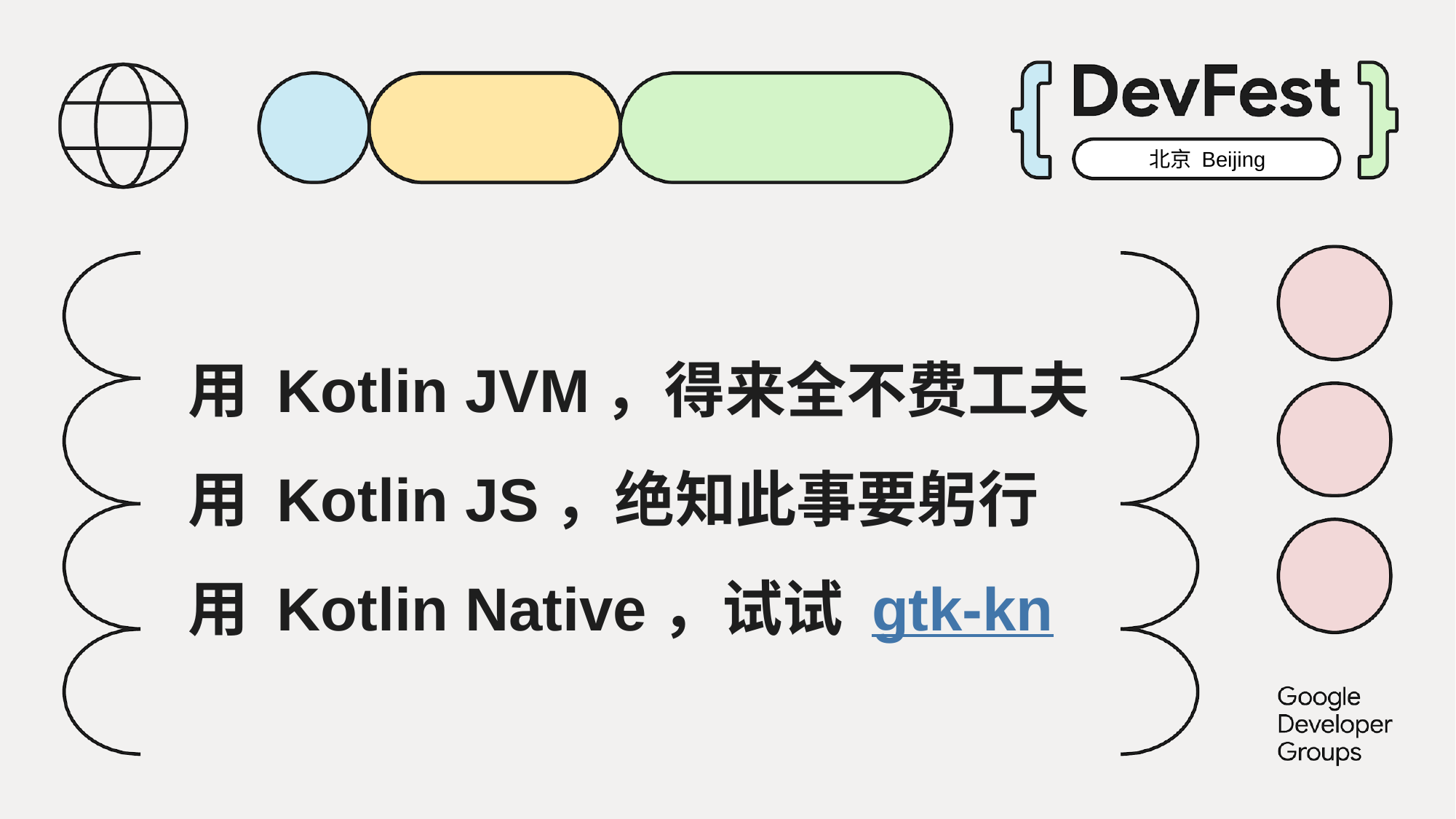

# 用 Kotlin JVM，得来全不费工夫 用 Kotlin JS，绝知此事要躬行 用 Kotlin Native，试试 gtk-kn